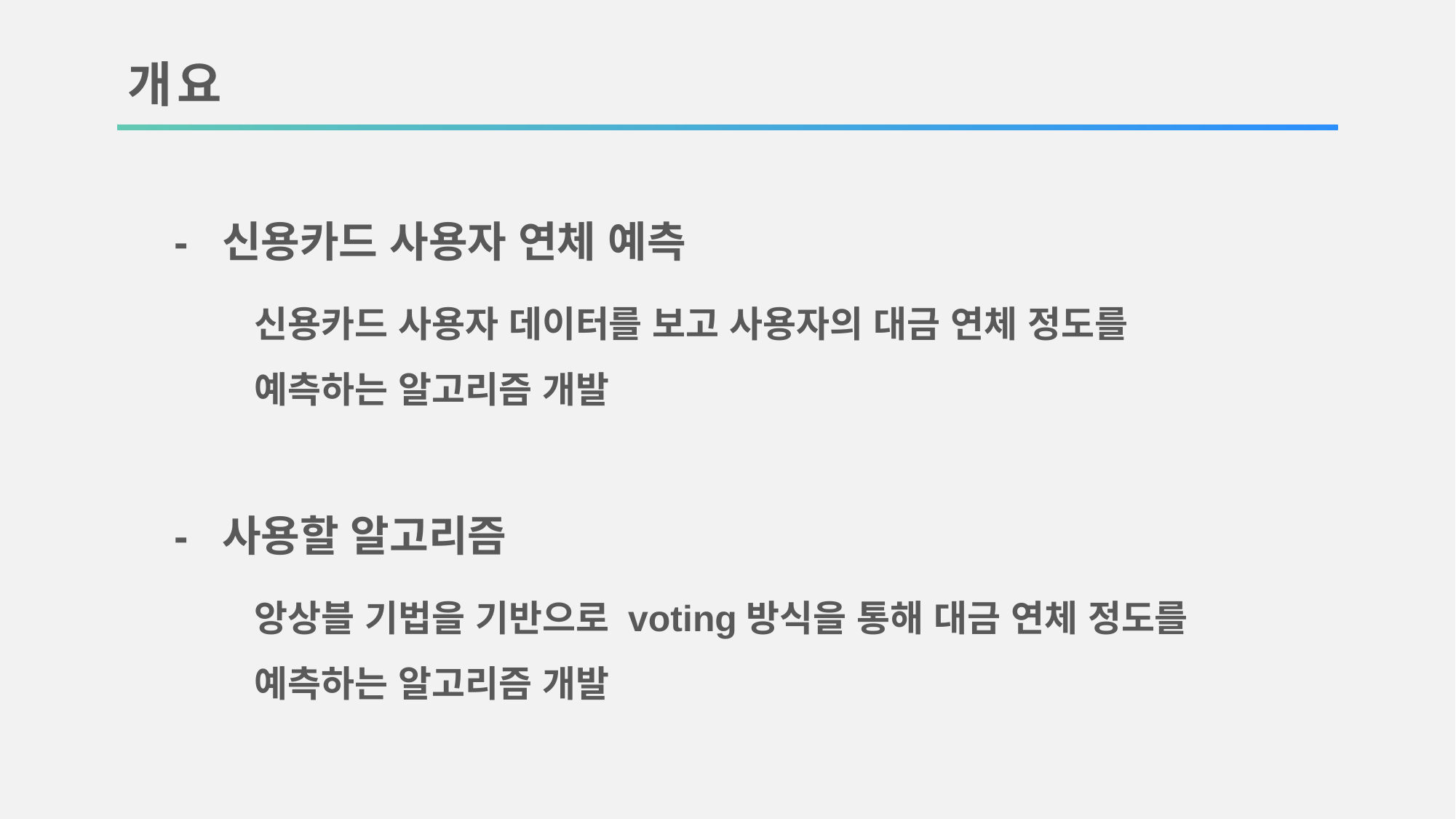

개요

-  신용카드 사용자 연체 예측

       신용카드 사용자 데이터를 보고 사용자의 대금 연체 정도를
       예측하는 알고리즘 개발
-  사용할 알고리즘

       앙상블 기법을 기반으로 voting방식을 통해 대금 연체 정도를
       예측하는 알고리즘 개발